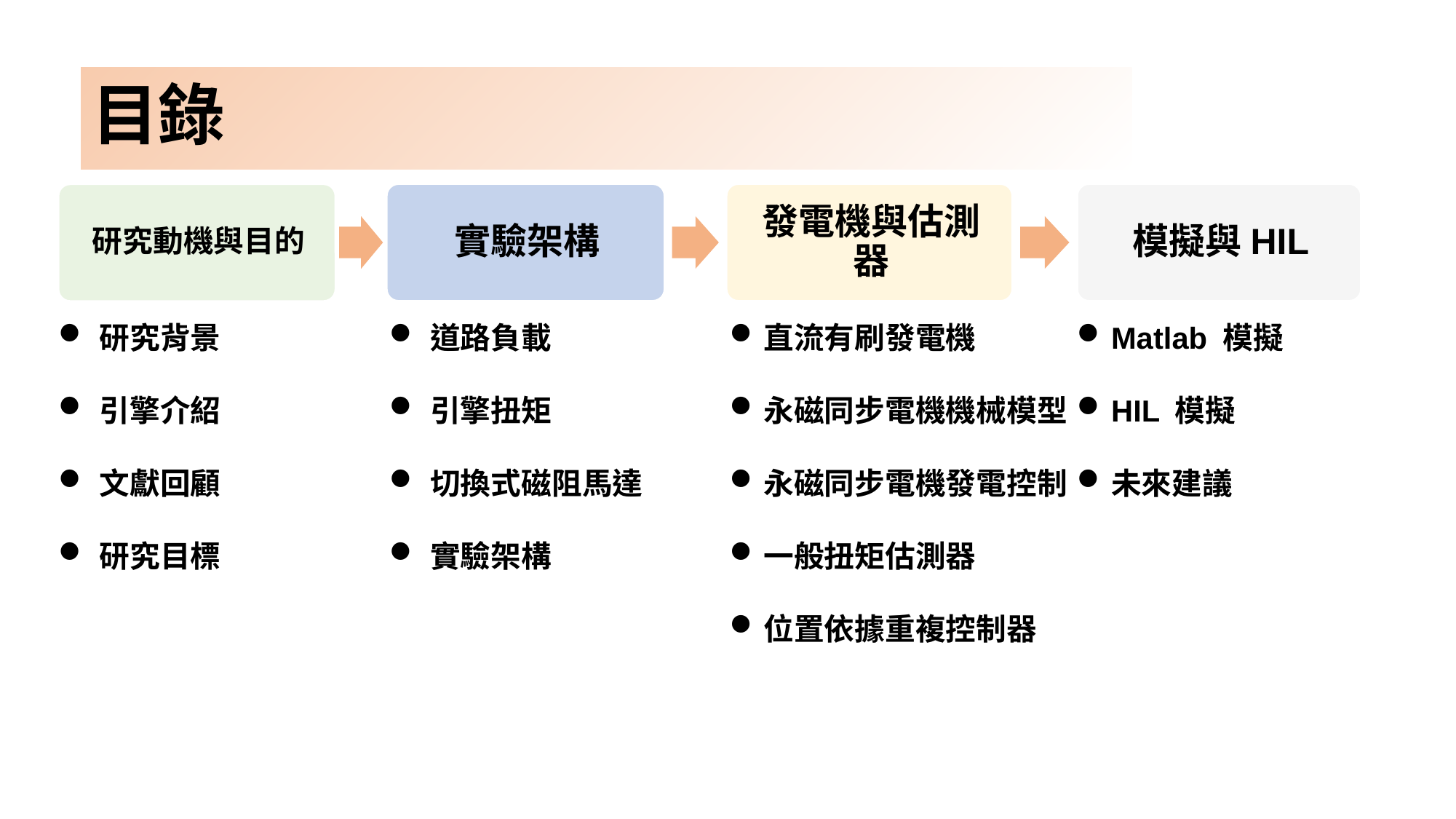

# 目錄
研究動機與目的

實驗架構

發電機與估測器

模擬與HIL
研究背景

引擎介紹

文獻回顧

研究目標
道路負載

引擎扭矩

切換式磁阻馬達

實驗架構
直流有刷發電機

永磁同步電機機械模型

永磁同步電機發電控制

一般扭矩估測器

位置依據重複控制器
Matlab 模擬

HIL 模擬

未來建議
3